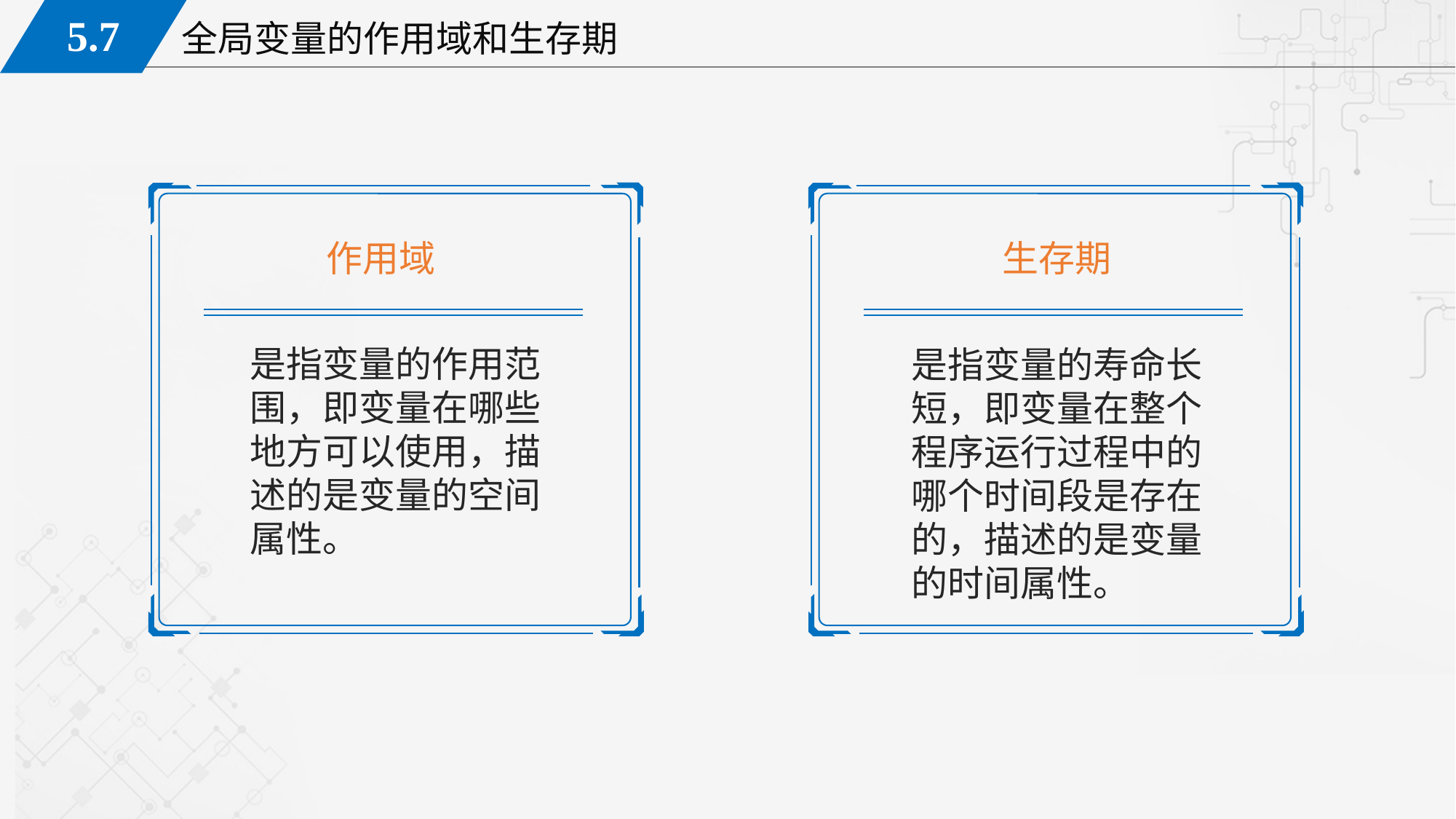

生存期
作用域
是指变量的作用范围，即变量在哪些地方可以使用，描述的是变量的空间属性。
是指变量的寿命长短，即变量在整个程序运行过程中的哪个时间段是存在的，描述的是变量的时间属性。